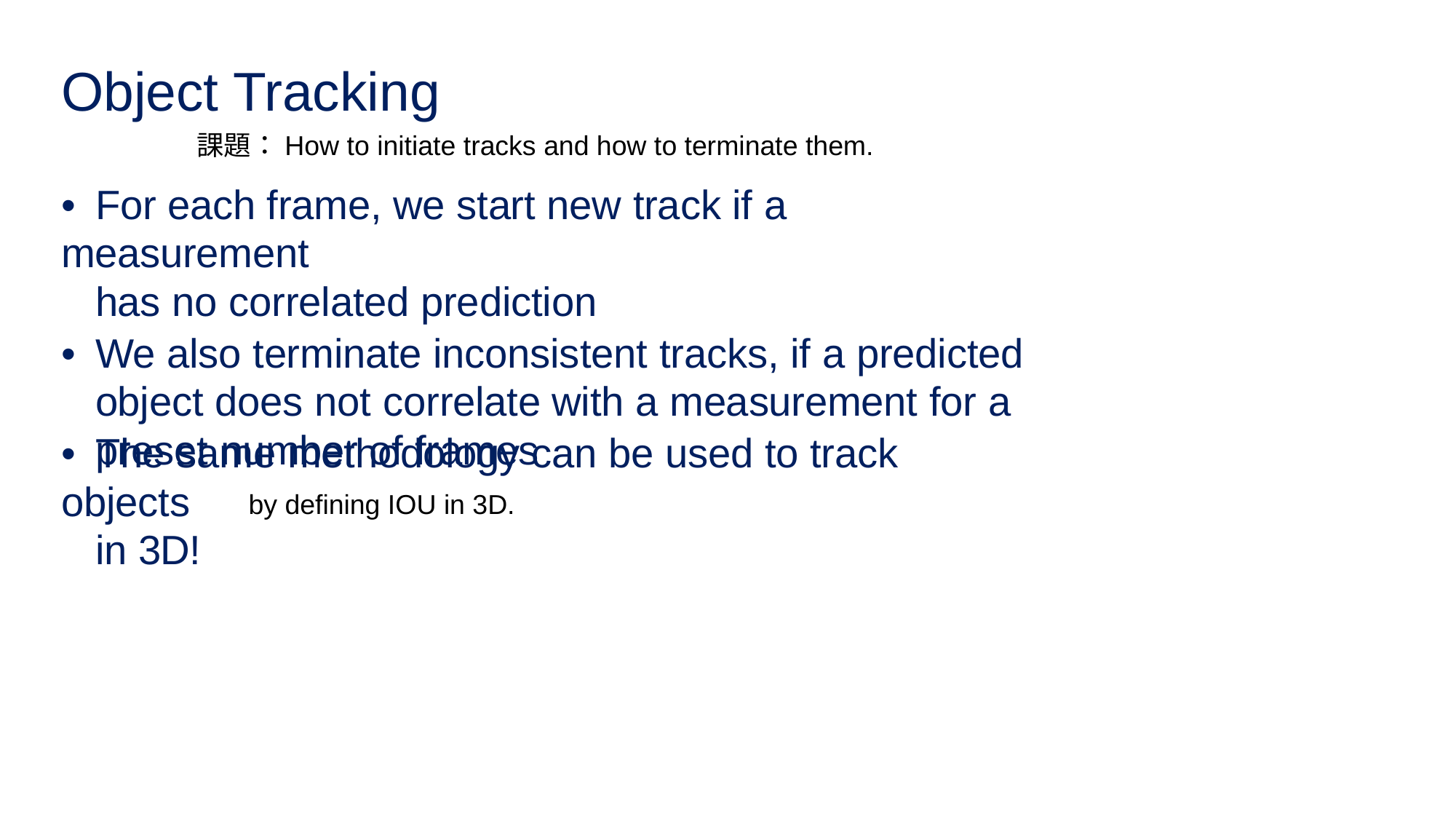

Object Tracking
課題：How to initiate tracks and how to terminate them.
• For each frame, we start new track if a measurement
has no correlated prediction
• We also terminate inconsistent tracks, if a predicted
object does not correlate with a measurement for a
preset number of frames
• The same methodology can be used to track objects
in 3D!
by defining IOU in 3D.